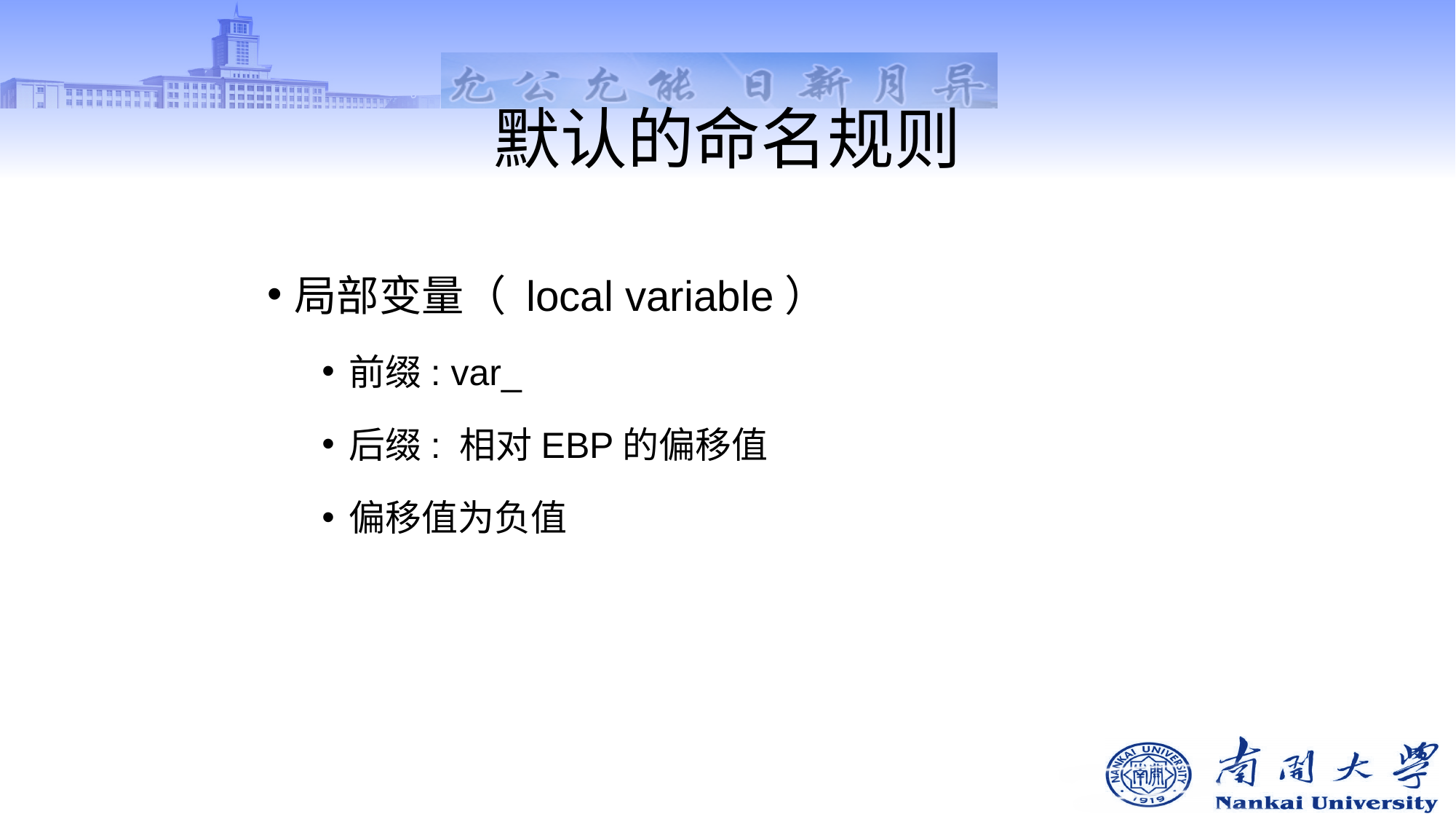

# 默认的命名规则
局部变量（ local variable）
前缀: var_
后缀: 相对EBP的偏移值
偏移值为负值